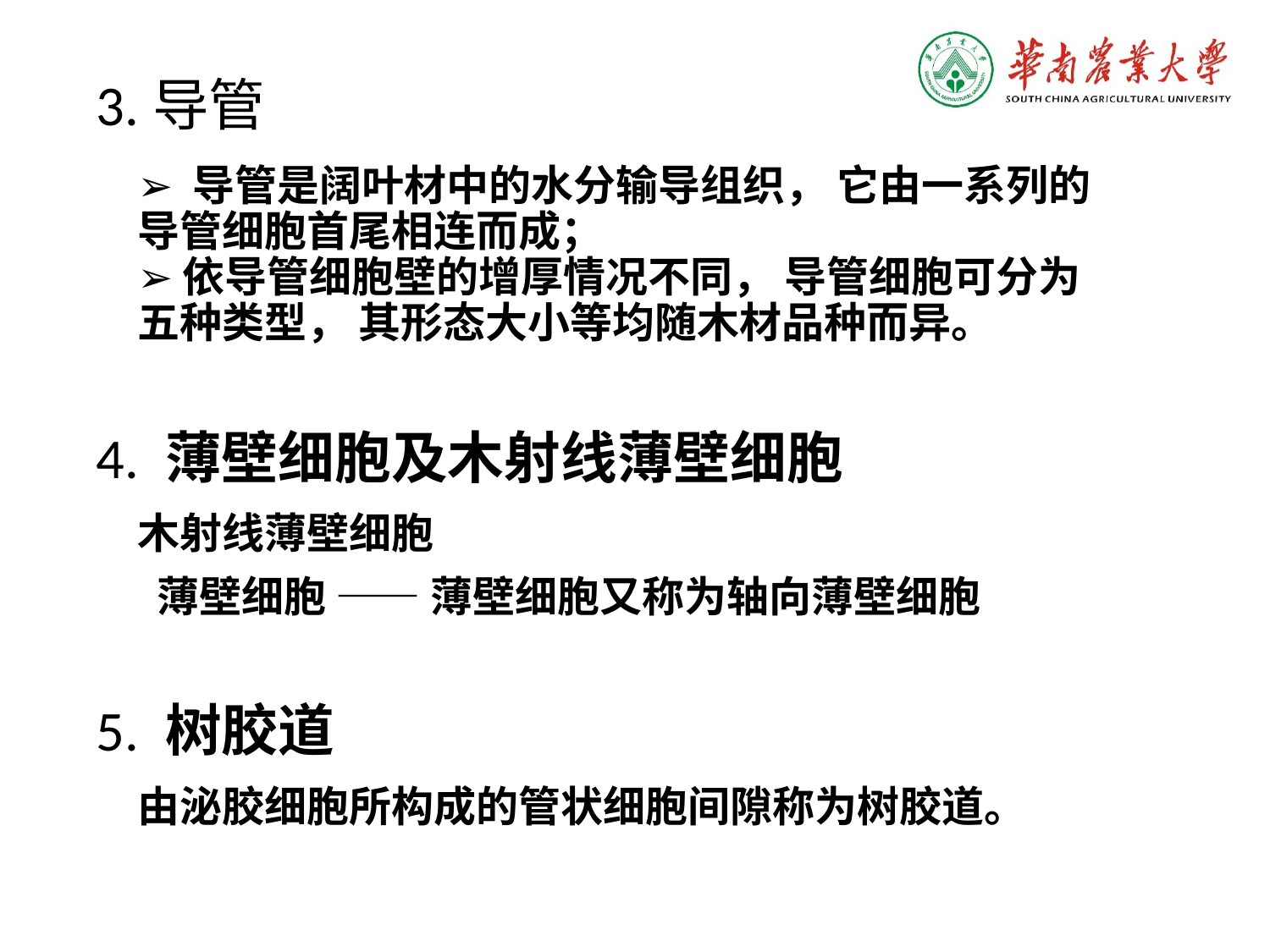

3.导管
➢ 导管是阔叶材中的水分输导组织， 它由一系列的导管细胞首尾相连而成；
➢ 依导管细胞壁的增厚情况不同， 导管细胞可分为五种类型， 其形态大小等均随木材品种而异。
4. 薄壁细胞及木射线薄壁细胞
木射线薄壁细胞
 薄壁细胞 —— 薄壁细胞又称为轴向薄壁细胞
5. 树胶道
由泌胶细胞所构成的管状细胞间隙称为树胶道。